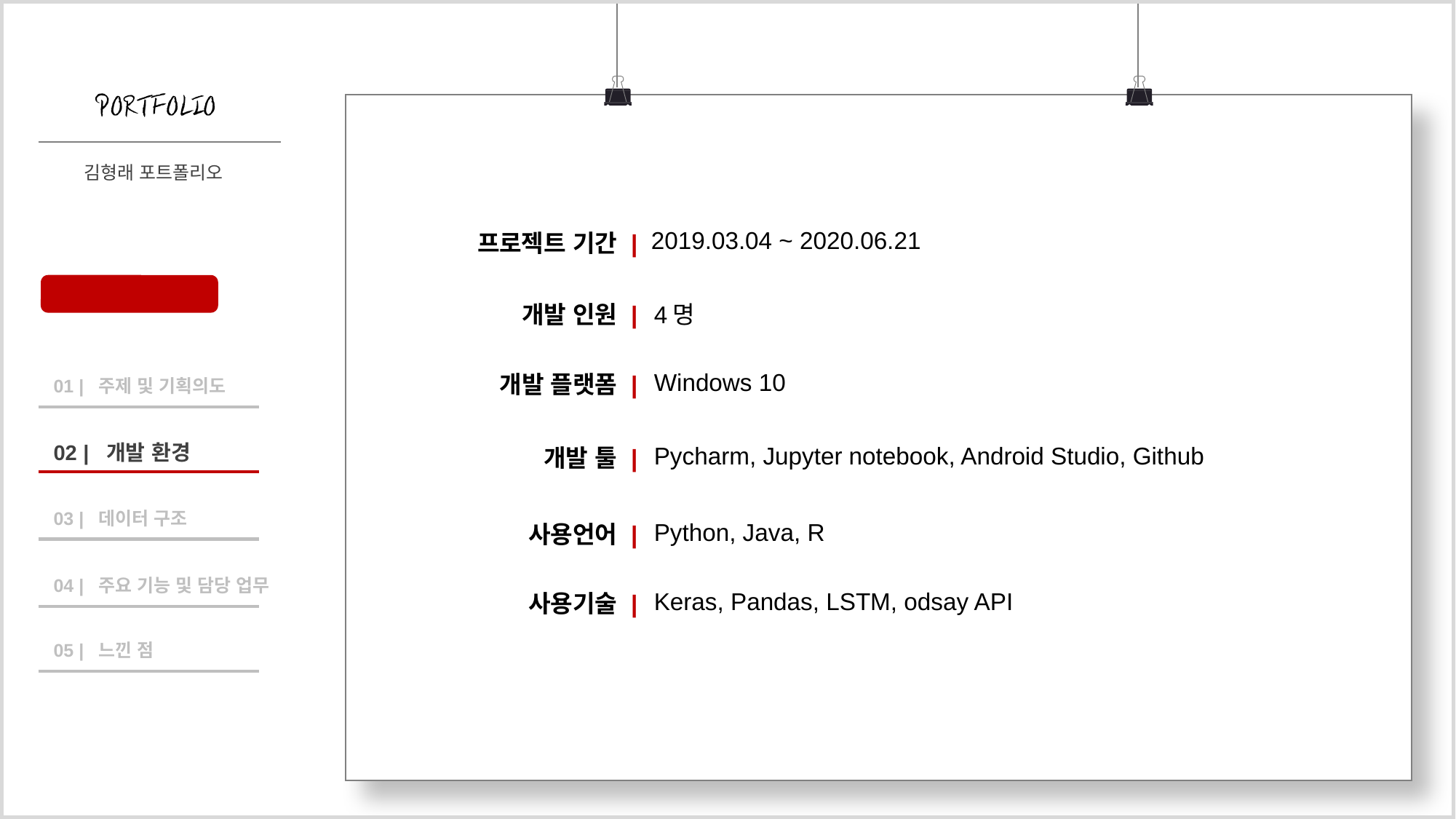

| 프로젝트 기간 | | 2019.03.04 ~ 2020.06.21 |
| --- | --- |
| 개발 인원 | | 4명 |
| 개발 플랫폼 | | Windows 10 |
| 개발 툴 | | Pycharm, Jupyter notebook, Android Studio, Github |
| 사용언어 | | Python, Java, R |
| 사용기술 | | Keras, Pandas, LSTM, odsay API |